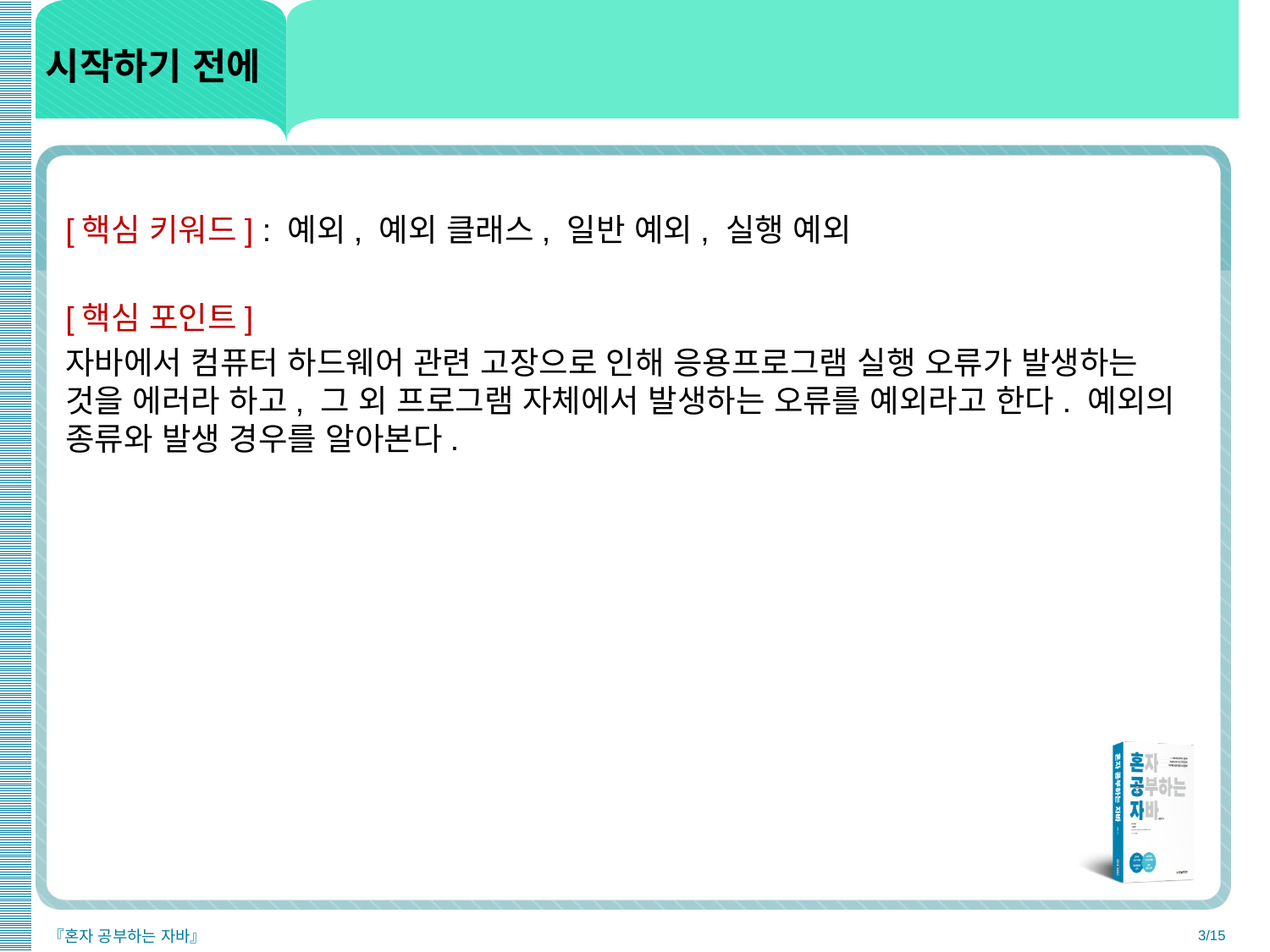

# 시작하기 전에

[핵심 키워드] : 예외, 예외 클래스, 일반 예외, 실행 예외

[핵심 포인트]
자바에서 컴퓨터 하드웨어 관련 고장으로 인해 응용프로그램 실행 오류가 발생하는 것을 에러라 하고, 그 외 프로그램 자체에서 발생하는 오류를 예외라고 한다. 예외의 종류와 발생 경우를 알아본다.